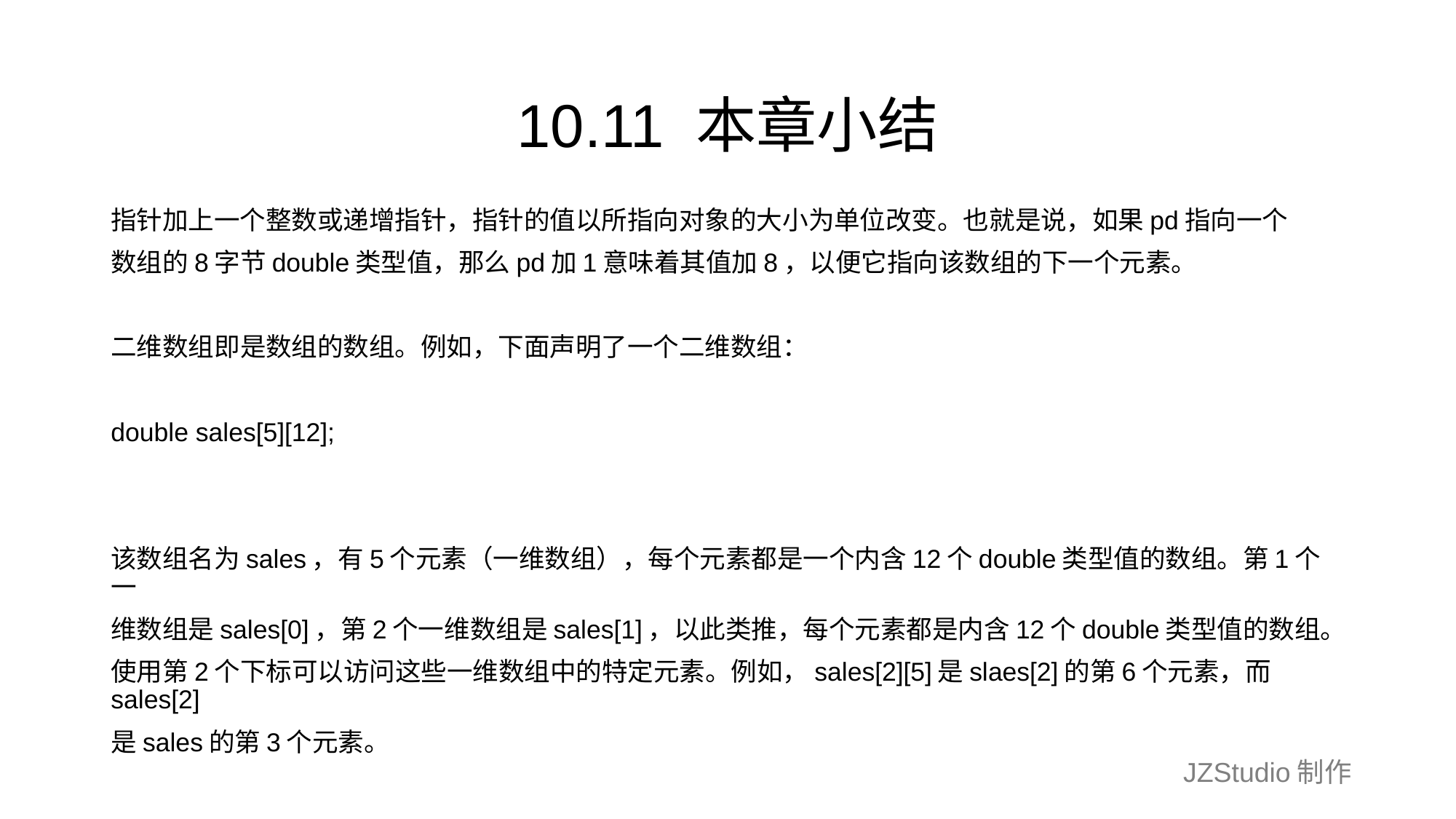

# 10.11 本章小结
指针加上一个整数或递增指针，指针的值以所指向对象的大小为单位改变。也就是说，如果pd指向一个
数组的8字节double类型值，那么pd加1意味着其值加8，以便它指向该数组的下一个元素。

二维数组即是数组的数组。例如，下面声明了一个二维数组：

double sales[5][12];

该数组名为sales，有5个元素（一维数组），每个元素都是一个内含12个double类型值的数组。第1个一
维数组是sales[0]，第2个一维数组是sales[1]，以此类推，每个元素都是内含12个double类型值的数组。
使用第2个下标可以访问这些一维数组中的特定元素。例如，sales[2][5]是slaes[2]的第6个元素，而sales[2]
是sales的第3个元素。